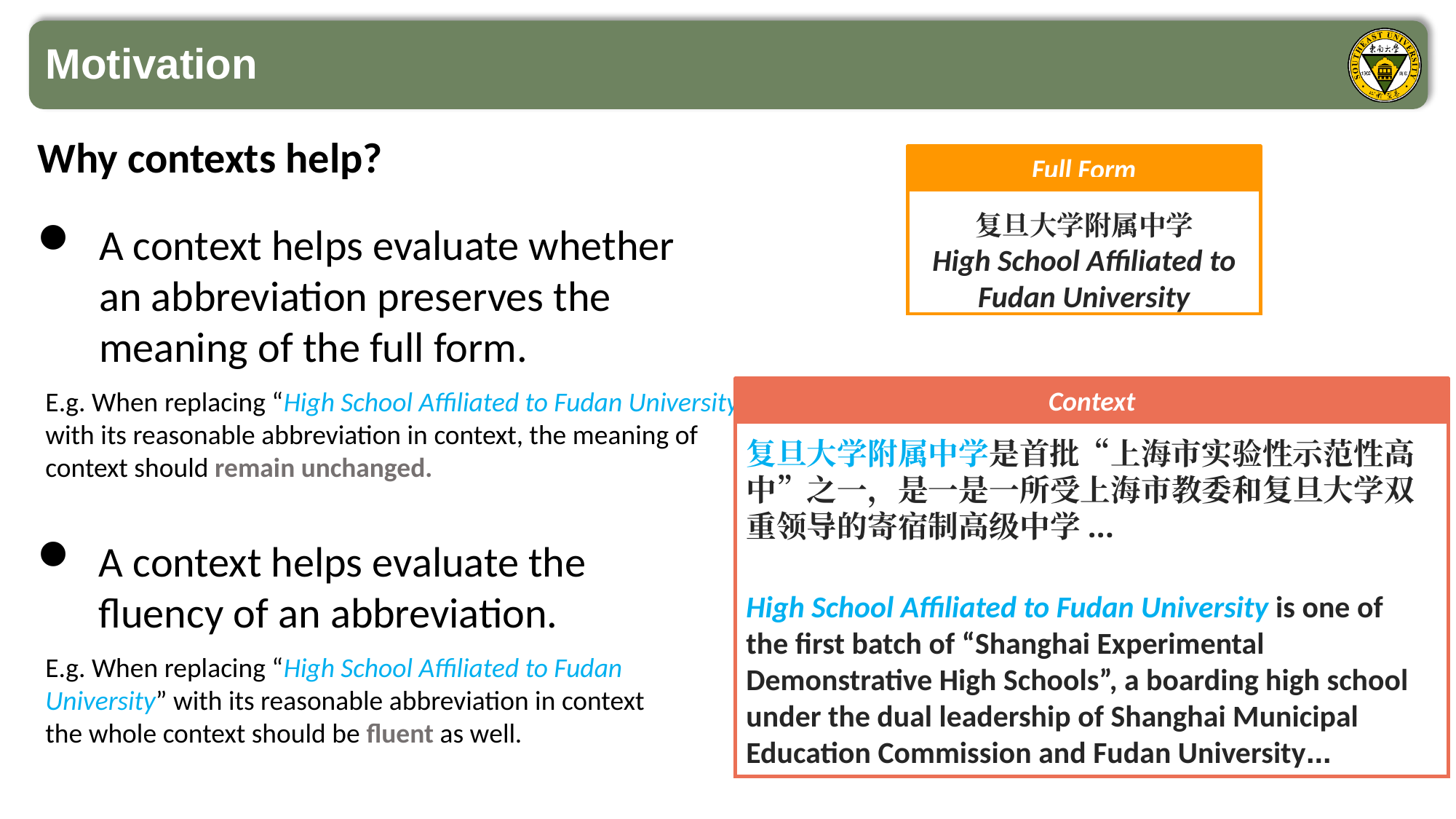

Motivation
Why contexts help?
A context helps evaluate whether an abbreviation preserves the meaning of the full form.
Full Form

复旦大学附属中学
High School Affiliated to Fudan University
Context

复旦大学附属中学是首批“上海市实验性示范性高中”之一，是一是一所受上海市教委和复旦大学双重领导的寄宿制高级中学...

High School Affiliated to Fudan University is one of the first batch of “Shanghai Experimental Demonstrative High Schools”, a boarding high school under the dual leadership of Shanghai Municipal Education Commission and Fudan University...
E.g. When replacing “High School Affiliated to Fudan University" with its reasonable abbreviation in context, the meaning of context should remain unchanged.
A context helps evaluate the fluency of an abbreviation.
E.g. When replacing “High School Affiliated to Fudan University” with its reasonable abbreviation in context the whole context should be fluent as well.